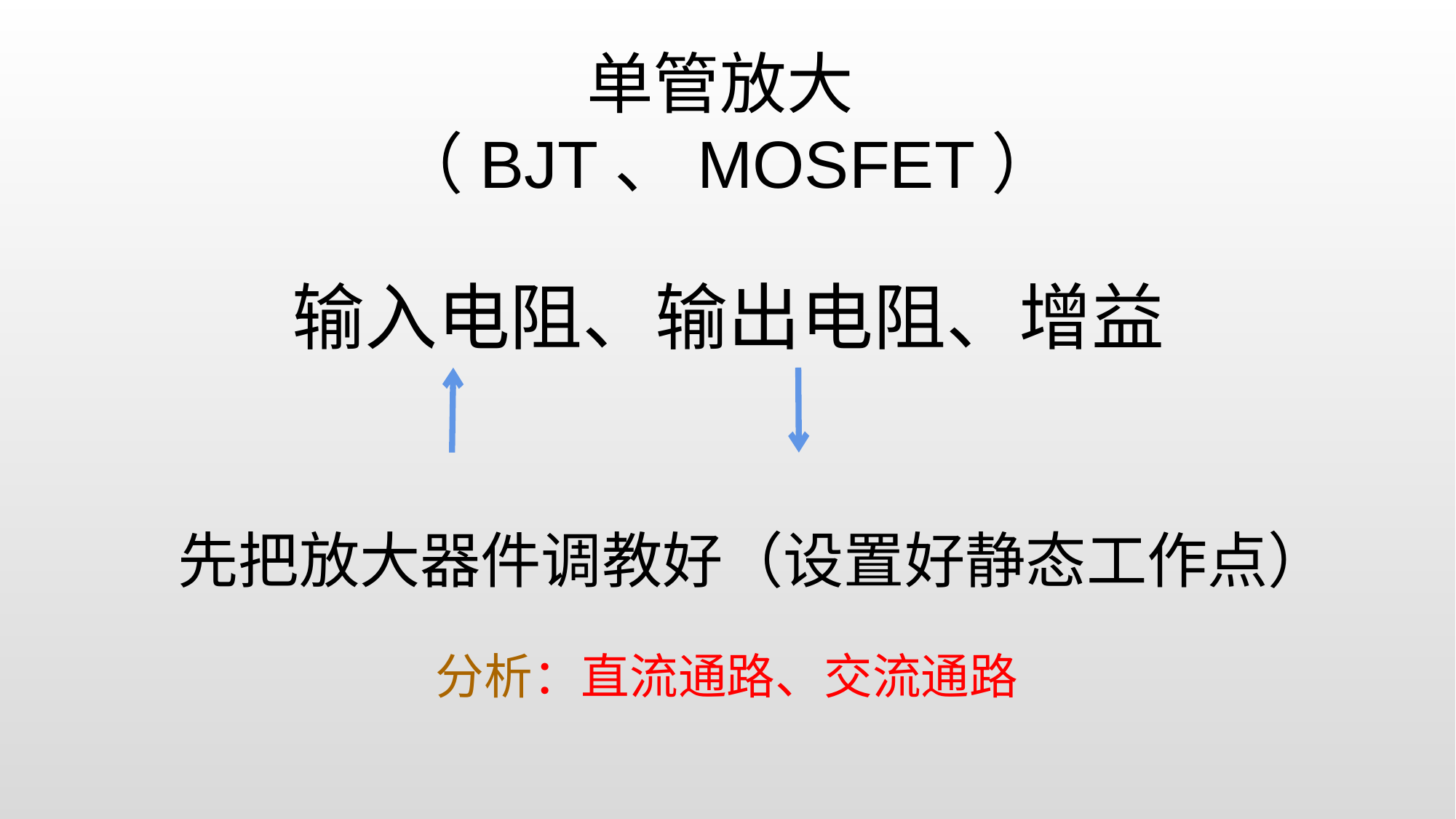

单管放大
（BJT、MOSFET）
输入电阻、输出电阻、增益
先把放大器件调教好（设置好静态工作点）
分析：直流通路、交流通路